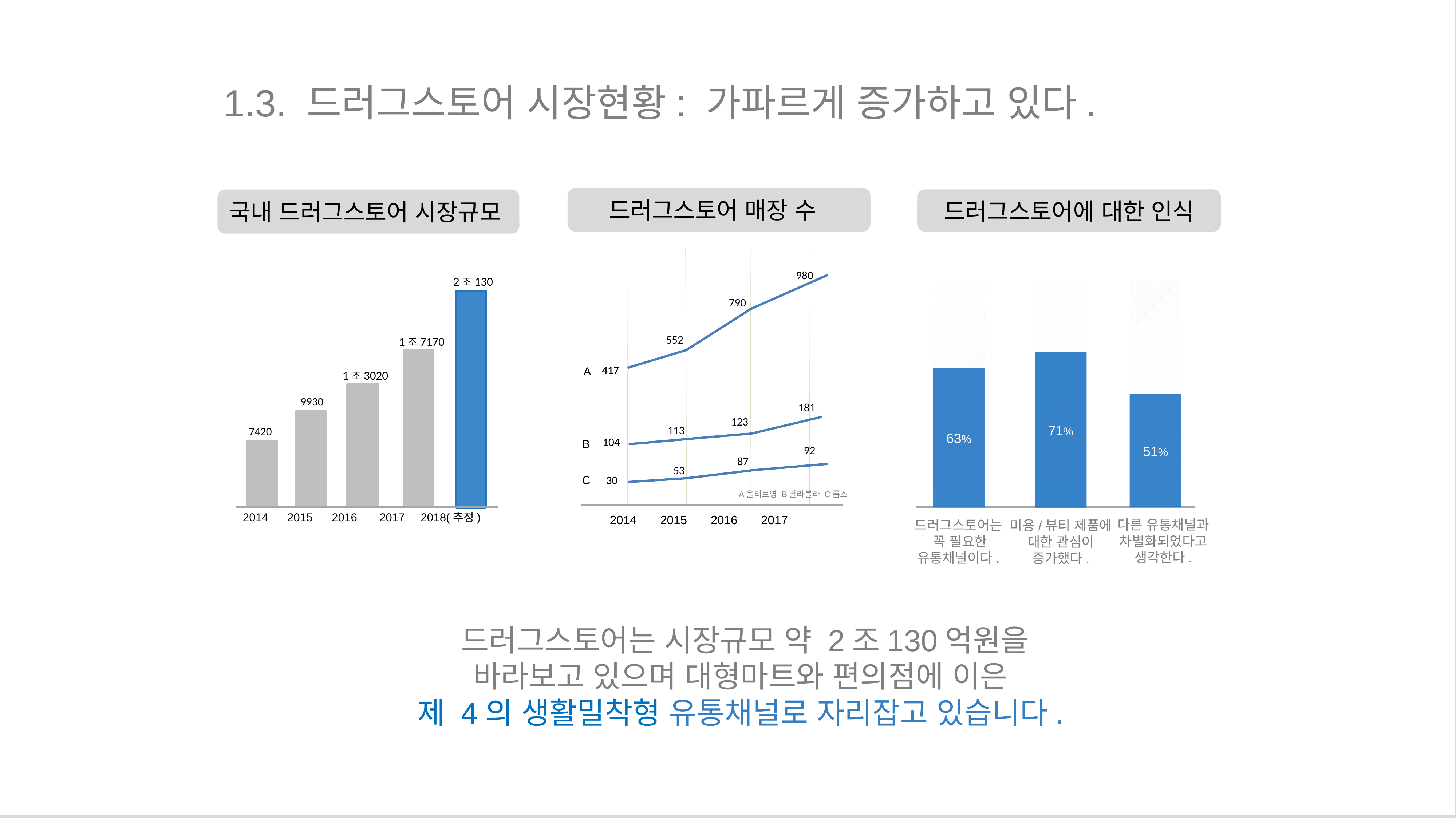

1.3. 드러그스토어 시장현황: 가파르게 증가하고 있다.
드러그스토어 매장 수
드러그스토어에 대한 인식
국내 드러그스토어 시장규모
980
790
552
417
417
A
181
123
113
104
B
92

53
C
30
2조130

  2014      2015      2016       2017     2018(추정)
1조7170
1조3020
9930

7420

51%

63%

71%
87
A올리브영 B랄라블라 C롭스
   2014       2015       2016       2017

다른 유통채널과
차별화되었다고
생각한다.
드러그스토어는
 꼭 필요한
유통채널이다.
미용/뷰티 제품에
대한 관심이
증가했다.
드러그스토어는 시장규모 약 2조130억원을
바라보고 있으며 대형마트와 편의점에 이은
제 4의 생활밀착형 유통채널로 자리잡고 있습니다.